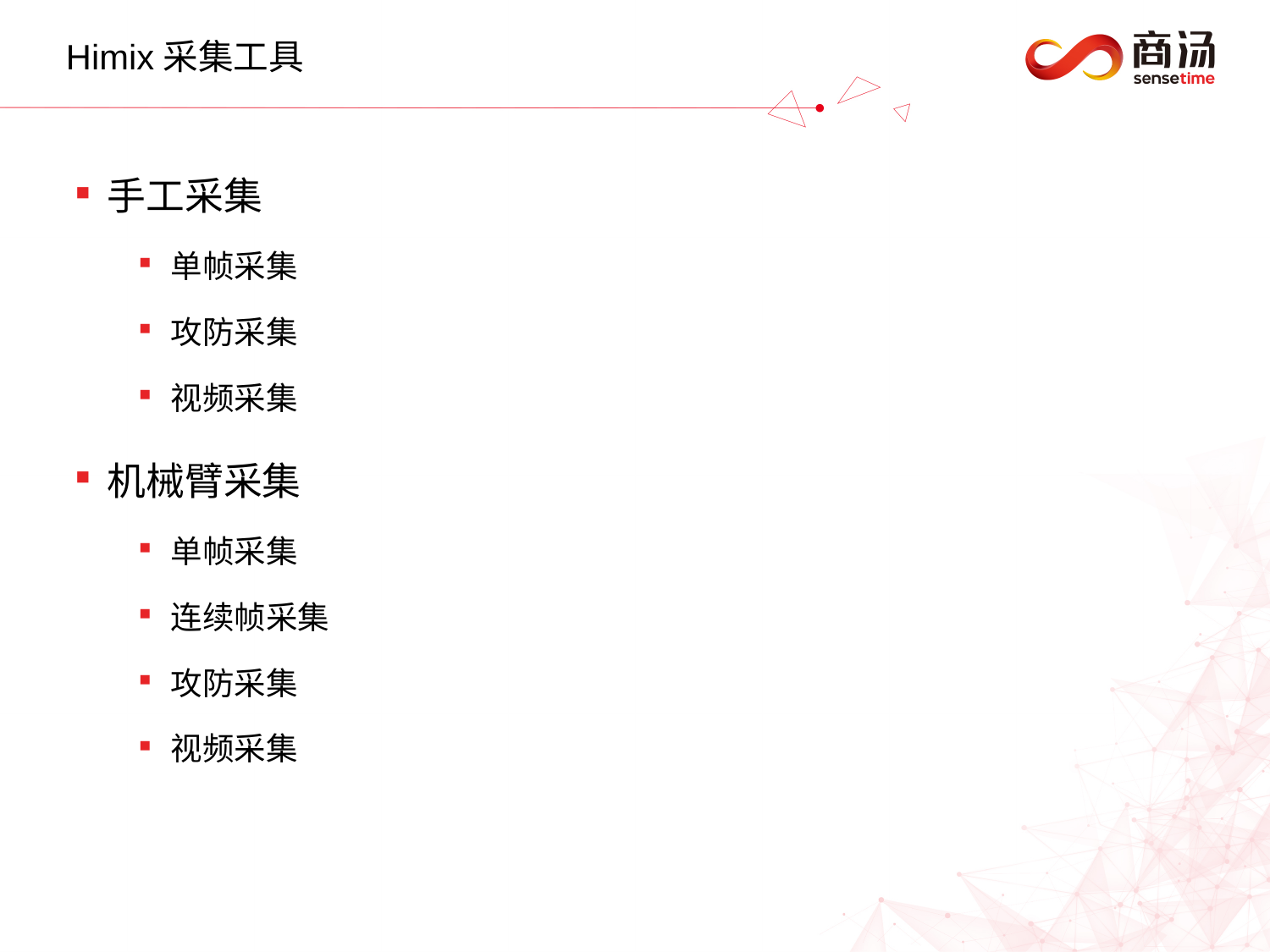

Himix采集工具

手工采集
单帧采集
攻防采集
视频采集
机械臂采集
单帧采集
连续帧采集
攻防采集
视频采集

24